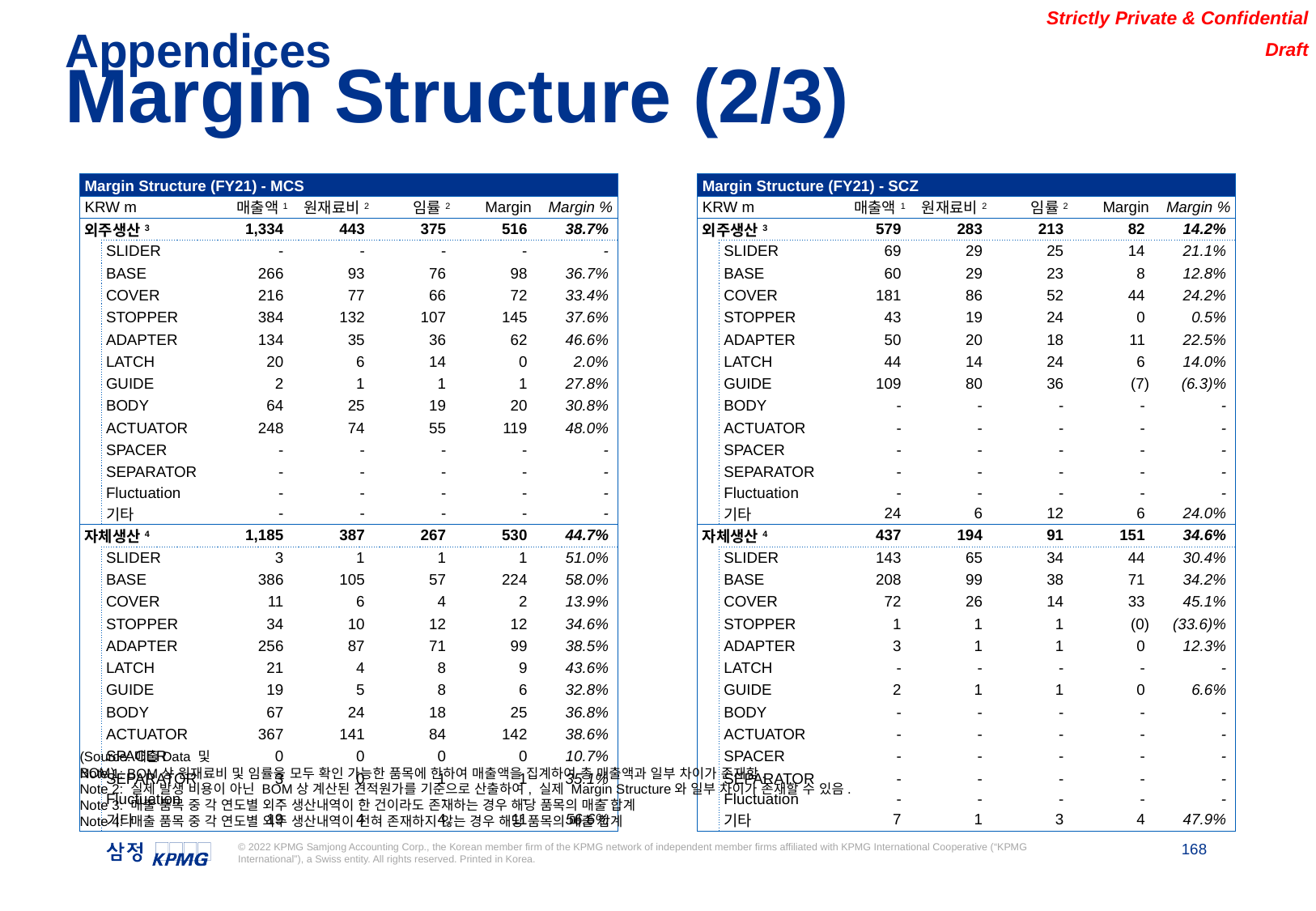

Appendices
Margin Structure (2/3)
| Margin Structure (FY21) - MCS |  |  |  |  |  |  |  |
| --- | --- | --- | --- | --- | --- | --- | --- |
| KRW m |  |  | 매출액1 | 원재료비2 | 임률2 | Margin | Margin % |
| 외주생산3 |  |  | 1,334 | 443 | 375 | 516 | 38.7% |
|  | SLIDER |  | - | - | - | - | - |
|  | BASE |  | 266 | 93 | 76 | 98 | 36.7% |
|  | COVER |  | 216 | 77 | 66 | 72 | 33.4% |
|  | STOPPER |  | 384 | 132 | 107 | 145 | 37.6% |
|  | ADAPTER |  | 134 | 35 | 36 | 62 | 46.6% |
|  | LATCH |  | 20 | 6 | 14 | 0 | 2.0% |
|  | GUIDE |  | 2 | 1 | 1 | 1 | 27.8% |
|  | BODY |  | 64 | 25 | 19 | 20 | 30.8% |
|  | ACTUATOR |  | 248 | 74 | 55 | 119 | 48.0% |
|  | SPACER |  | - | - | - | - | - |
|  | SEPARATOR |  | - | - | - | - | - |
|  | Fluctuation |  | - | - | - | - | - |
|  | 기타 |  | - | - | - | - | - |
| 자체생산4 |  |  | 1,185 | 387 | 267 | 530 | 44.7% |
|  | SLIDER |  | 3 | 1 | 1 | 1 | 51.0% |
|  | BASE |  | 386 | 105 | 57 | 224 | 58.0% |
|  | COVER |  | 11 | 6 | 4 | 2 | 13.9% |
|  | STOPPER |  | 34 | 10 | 12 | 12 | 34.6% |
|  | ADAPTER |  | 256 | 87 | 71 | 99 | 38.5% |
|  | LATCH |  | 21 | 4 | 8 | 9 | 43.6% |
|  | GUIDE |  | 19 | 5 | 8 | 6 | 32.8% |
|  | BODY |  | 67 | 24 | 18 | 25 | 36.8% |
|  | ACTUATOR |  | 367 | 141 | 84 | 142 | 38.6% |
|  | SPACER |  | 0 | 0 | 0 | 0 | 10.7% |
|  | SEPARATOR |  | 3 | 0 | 1 | 1 | 35.1% |
|  | Fluctuation |  | - | - | - | - | - |
|  | 기타 |  | 19 | 4 | 4 | 11 | 56.6% |
| Margin Structure (FY21) - SCZ |  |  |  |  |  |  |  |
| --- | --- | --- | --- | --- | --- | --- | --- |
| KRW m |  |  | 매출액1 | 원재료비2 | 임률2 | Margin | Margin % |
| 외주생산3 |  |  | 579 | 283 | 213 | 82 | 14.2% |
|  | SLIDER |  | 69 | 29 | 25 | 14 | 21.1% |
|  | BASE |  | 60 | 29 | 23 | 8 | 12.8% |
|  | COVER |  | 181 | 86 | 52 | 44 | 24.2% |
|  | STOPPER |  | 43 | 19 | 24 | 0 | 0.5% |
|  | ADAPTER |  | 50 | 20 | 18 | 11 | 22.5% |
|  | LATCH |  | 44 | 14 | 24 | 6 | 14.0% |
|  | GUIDE |  | 109 | 80 | 36 | (7) | (6.3)% |
|  | BODY |  | - | - | - | - | - |
|  | ACTUATOR |  | - | - | - | - | - |
|  | SPACER |  | - | - | - | - | - |
|  | SEPARATOR |  | - | - | - | - | - |
|  | Fluctuation |  | - | - | - | - | - |
|  | 기타 |  | 24 | 6 | 12 | 6 | 24.0% |
| 자체생산4 |  |  | 437 | 194 | 91 | 151 | 34.6% |
|  | SLIDER |  | 143 | 65 | 34 | 44 | 30.4% |
|  | BASE |  | 208 | 99 | 38 | 71 | 34.2% |
|  | COVER |  | 72 | 26 | 14 | 33 | 45.1% |
|  | STOPPER |  | 1 | 1 | 1 | (0) | (33.6)% |
|  | ADAPTER |  | 3 | 1 | 1 | 0 | 12.3% |
|  | LATCH |  | - | - | - | - | - |
|  | GUIDE |  | 2 | 1 | 1 | 0 | 6.6% |
|  | BODY |  | - | - | - | - | - |
|  | ACTUATOR |  | - | - | - | - | - |
|  | SPACER |  | - | - | - | - | - |
|  | SEPARATOR |  | - | - | - | - | - |
|  | Fluctuation |  | - | - | - | - | - |
|  | 기타 |  | 7 | 1 | 3 | 4 | 47.9% |
(Source:매출Data 및 BOM)
Note 1: BOM상 원재료비 및 임률을 모두 확인 가능한 품목에 한하여 매출액을 집계하여 총 매출액과 일부 차이가 존재함.
Note 2: 실제 발생 비용이 아닌 BOM상 계산된 견적원가를 기준으로 산출하여, 실제 Margin Structure와 일부 차이가 존재할 수 있음.
Note 3: 매출 품목 중 각 연도별 외주 생산내역이 한 건이라도 존재하는 경우 해당 품목의 매출 합계
Note 4: 매출 품목 중 각 연도별 외주 생산내역이 전혀 존재하지 않는 경우 해당 품목의 매출 합계